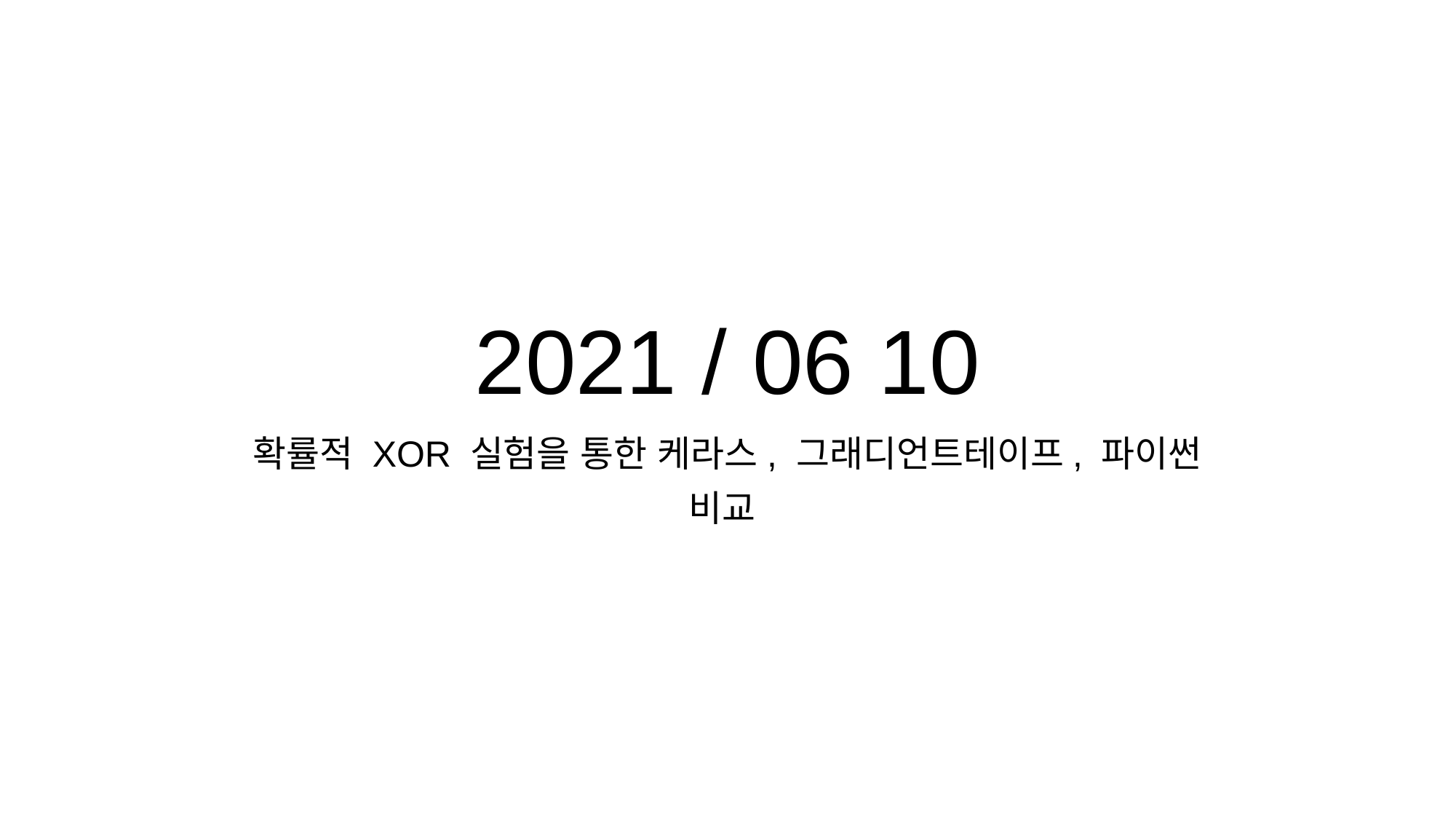

# 2021 / 06 10
확률적 XOR 실험을 통한 케라스, 그래디언트테이프, 파이썬
비교